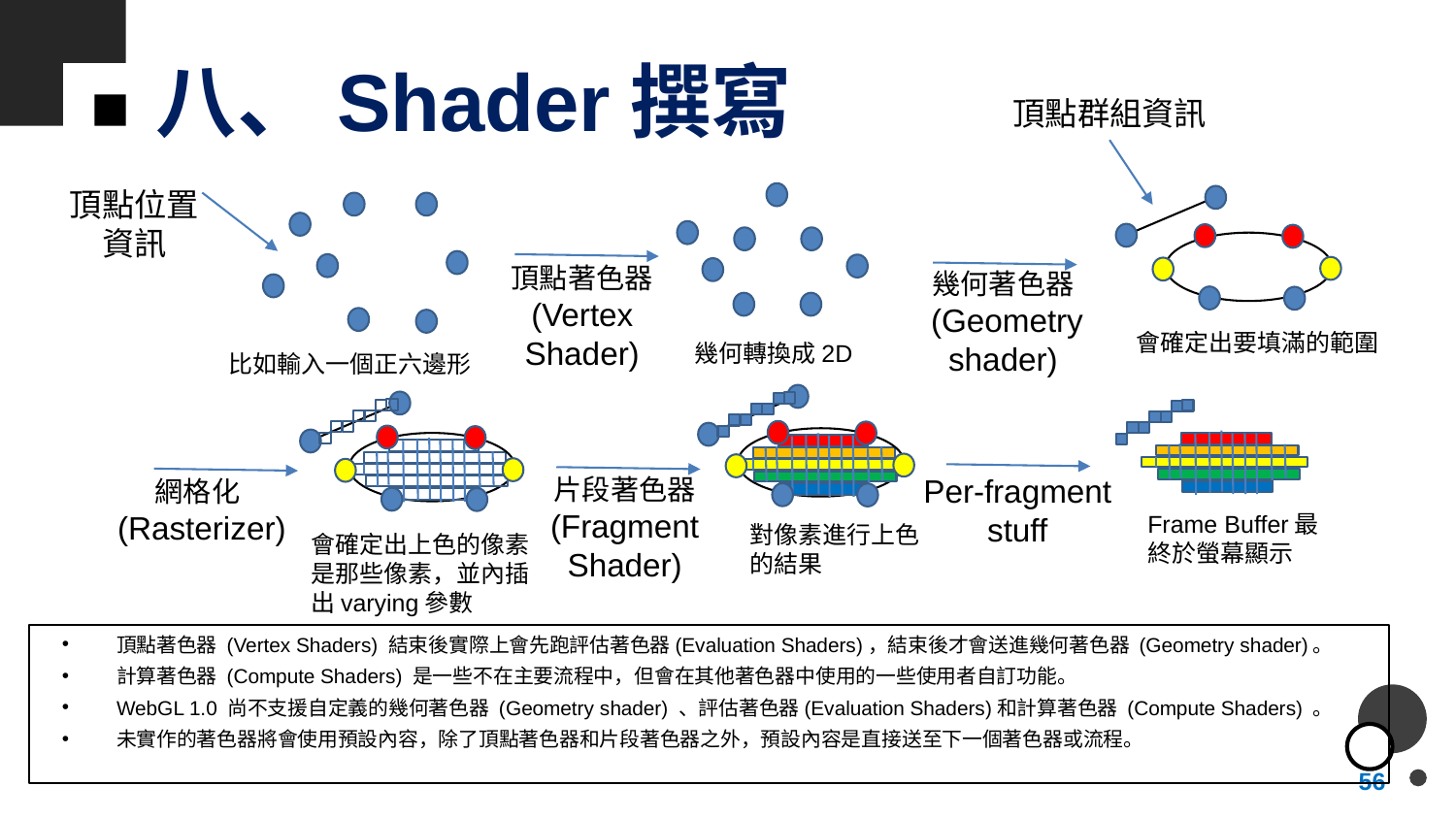

# 八、Shader撰寫
頂點群組資訊
頂點位置資訊

頂點著色器
(Vertex Shader)

幾何著色器
 (Geometry shader)

會確定出要填滿的範圍
幾何轉換成2D
比如輸入一個正六邊形

Per-fragment stuff
片段著色器
(Fragment Shader)
網格化
 (Rasterizer)

Frame Buffer最終於螢幕顯示
對像素進行上色的結果
會確定出上色的像素
是那些像素，並內插出varying參數
頂點著色器 (Vertex Shaders) 結束後實際上會先跑評估著色器(Evaluation Shaders)，結束後才會送進幾何著色器 (Geometry shader)。
計算著色器 (Compute Shaders) 是一些不在主要流程中，但會在其他著色器中使用的一些使用者自訂功能。
WebGL 1.0 尚不支援自定義的幾何著色器 (Geometry shader) 、評估著色器(Evaluation Shaders)和計算著色器 (Compute Shaders) 。
未實作的著色器將會使用預設內容，除了頂點著色器和片段著色器之外，預設內容是直接送至下一個著色器或流程。

56